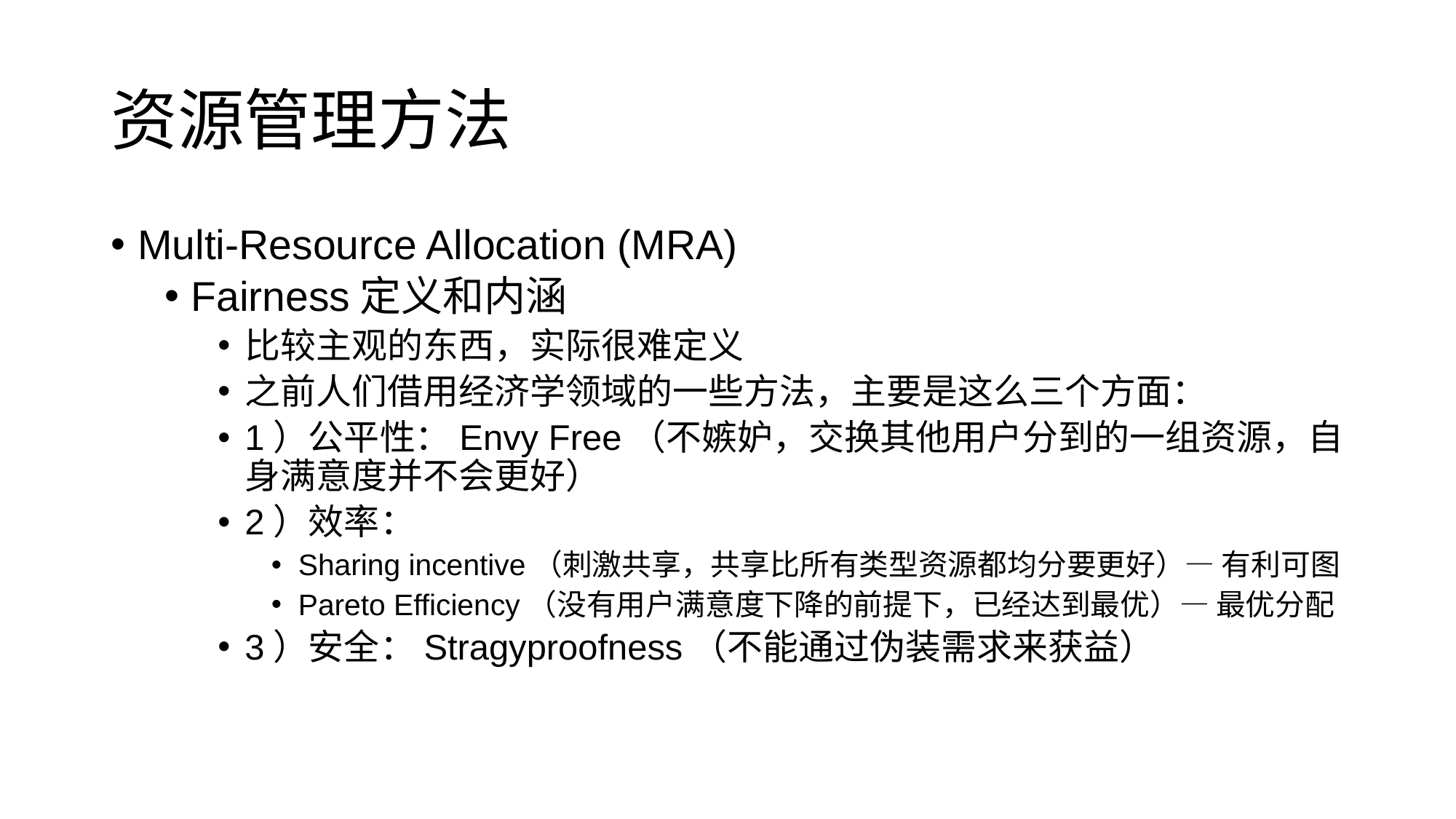

# 资源管理方法
Multi-Resource Allocation (MRA)
Fairness定义和内涵
比较主观的东西，实际很难定义
之前人们借用经济学领域的一些方法，主要是这么三个方面：
1）公平性：Envy Free（不嫉妒，交换其他用户分到的一组资源，自身满意度并不会更好）
2）效率：
Sharing incentive（刺激共享，共享比所有类型资源都均分要更好）— 有利可图
Pareto Efficiency（没有用户满意度下降的前提下，已经达到最优）— 最优分配
3）安全：Stragyproofness（不能通过伪装需求来获益）